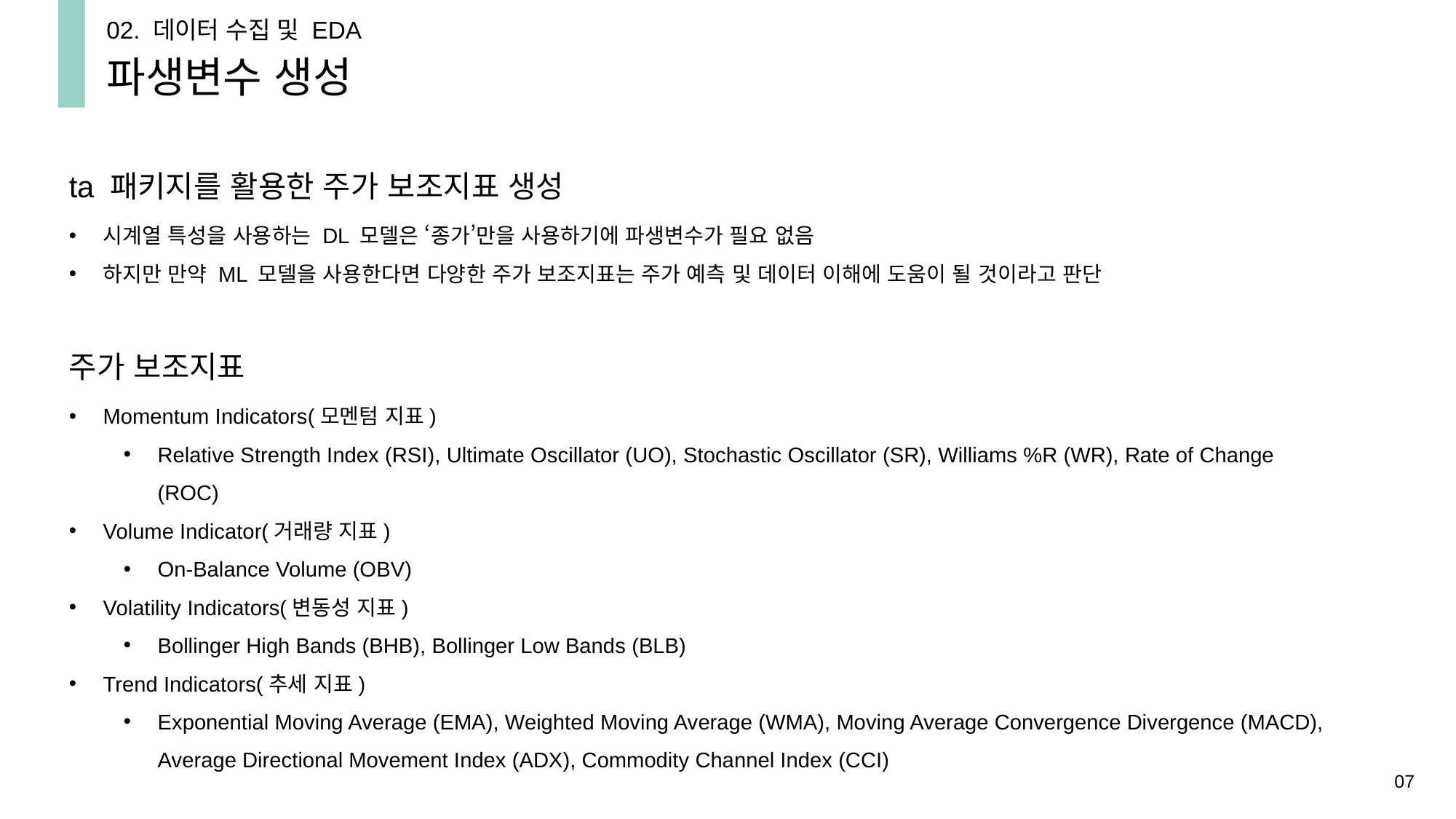

02. 데이터 수집 및 EDA
파생변수 생성
ta 패키지를 활용한 주가 보조지표 생성
시계열 특성을 사용하는 DL 모델은 ‘종가’만을 사용하기에 파생변수가 필요 없음
하지만 만약 ML 모델을 사용한다면 다양한 주가 보조지표는 주가 예측 및 데이터 이해에 도움이 될 것이라고 판단
주가 보조지표
Momentum Indicators(모멘텀 지표)
Relative Strength Index (RSI), Ultimate Oscillator (UO), Stochastic Oscillator (SR), Williams %R (WR), Rate of Change (ROC)
Volume Indicator(거래량 지표)
On-Balance Volume (OBV)
Volatility Indicators(변동성 지표)
Bollinger High Bands (BHB), Bollinger Low Bands (BLB)
Trend Indicators(추세 지표)
Exponential Moving Average (EMA), Weighted Moving Average (WMA), Moving Average Convergence Divergence (MACD), Average Directional Movement Index (ADX), Commodity Channel Index (CCI)
07